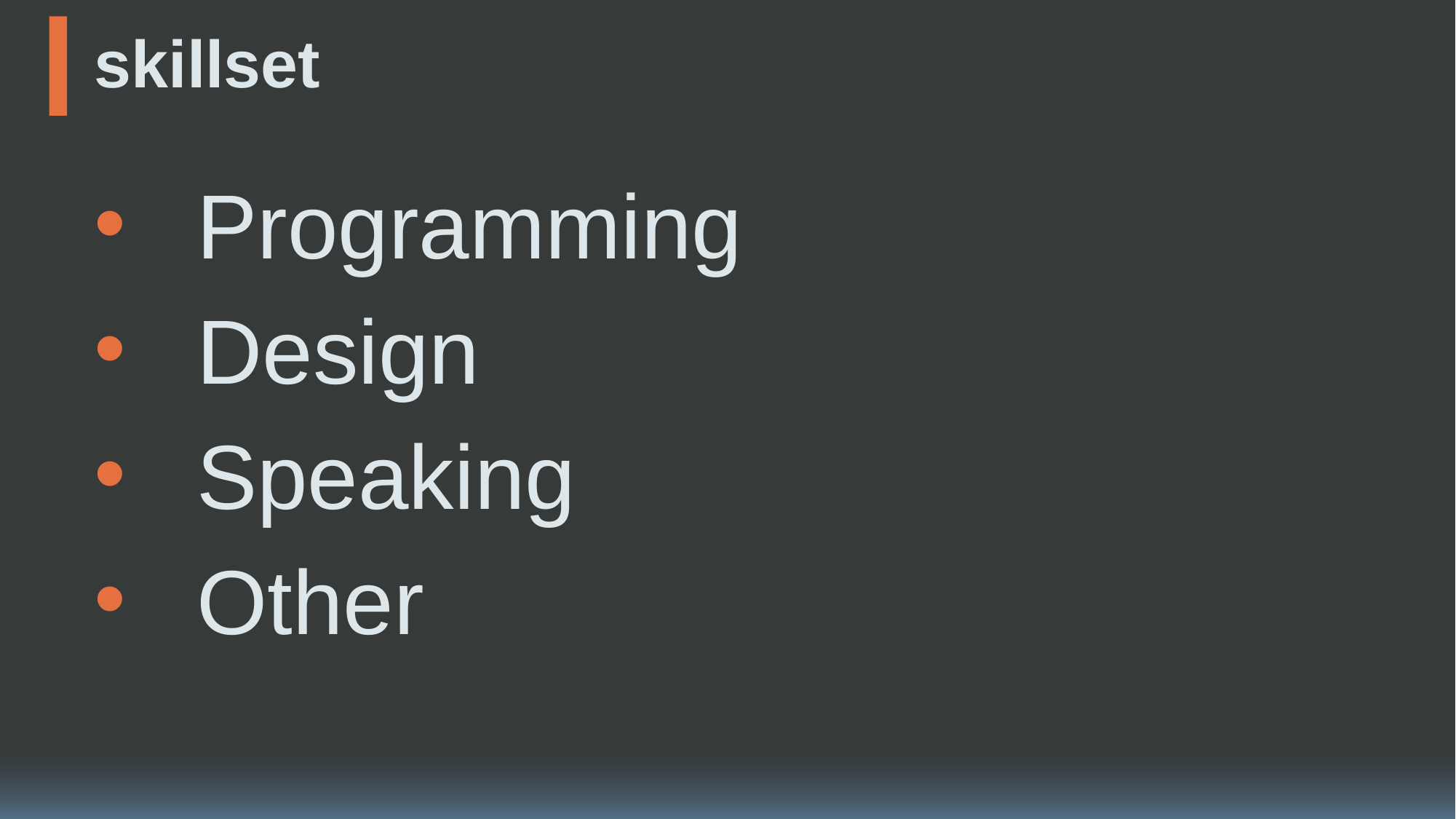

楽しい
# skillset
intro
怒らせる
煽る
Programming
Design
skillset
Speaking
Other
I hope you…
at last
騙す